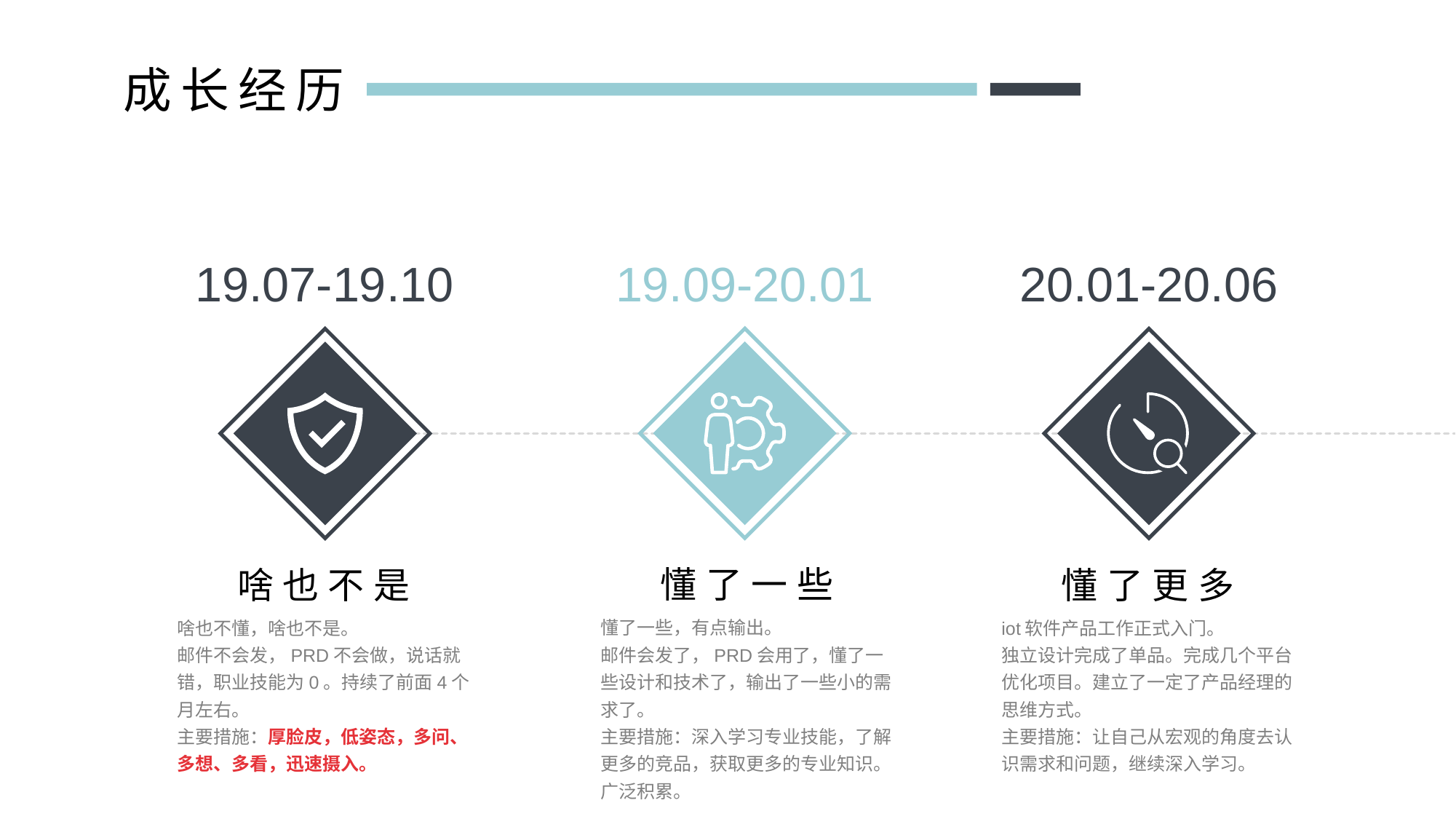

成长经历

19.09-20.01
19.07-19.10
20.01-20.06

懂了一些
懂了一些，有点输出。
邮件会发了，PRD会用了，懂了一些设计和技术了，输出了一些小的需求了。
主要措施：深入学习专业技能，了解更多的竞品，获取更多的专业知识。广泛积累。
啥也不是
啥也不懂，啥也不是。
邮件不会发，PRD不会做，说话就错，职业技能为0。持续了前面4个月左右。
主要措施：厚脸皮，低姿态，多问、多想、多看，迅速摄入。
懂了更多
iot软件产品工作正式入门。
独立设计完成了单品。完成几个平台优化项目。建立了一定了产品经理的思维方式。
主要措施：让自己从宏观的角度去认识需求和问题，继续深入学习。